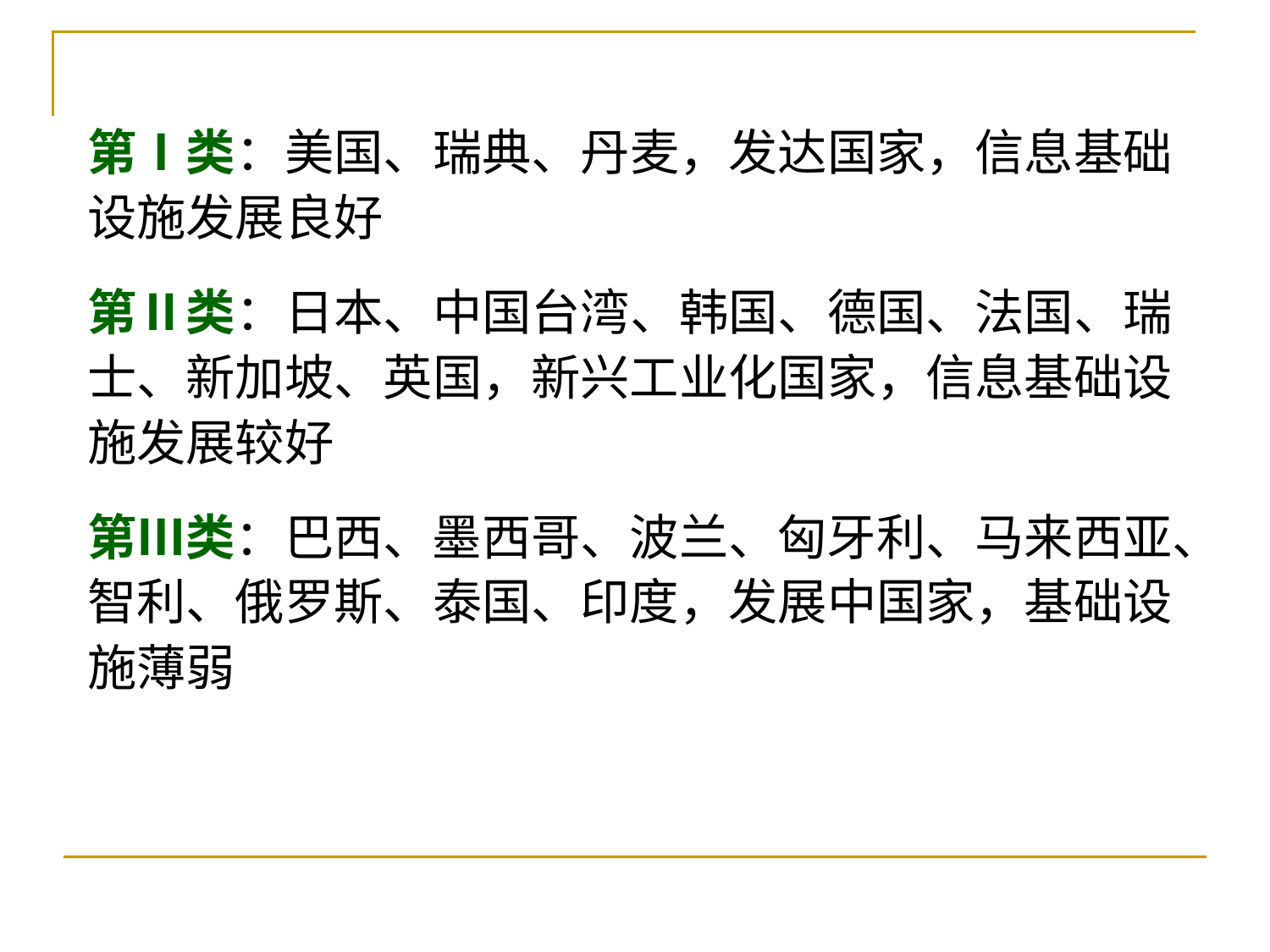

第Ⅰ类：美国、瑞典、丹麦，发达国家，信息基础设施发展良好
第Ⅱ类：日本、中国台湾、韩国、德国、法国、瑞士、新加坡、英国，新兴工业化国家，信息基础设施发展较好
第Ⅲ类：巴西、墨西哥、波兰、匈牙利、马来西亚、智利、俄罗斯、泰国、印度，发展中国家，基础设施薄弱